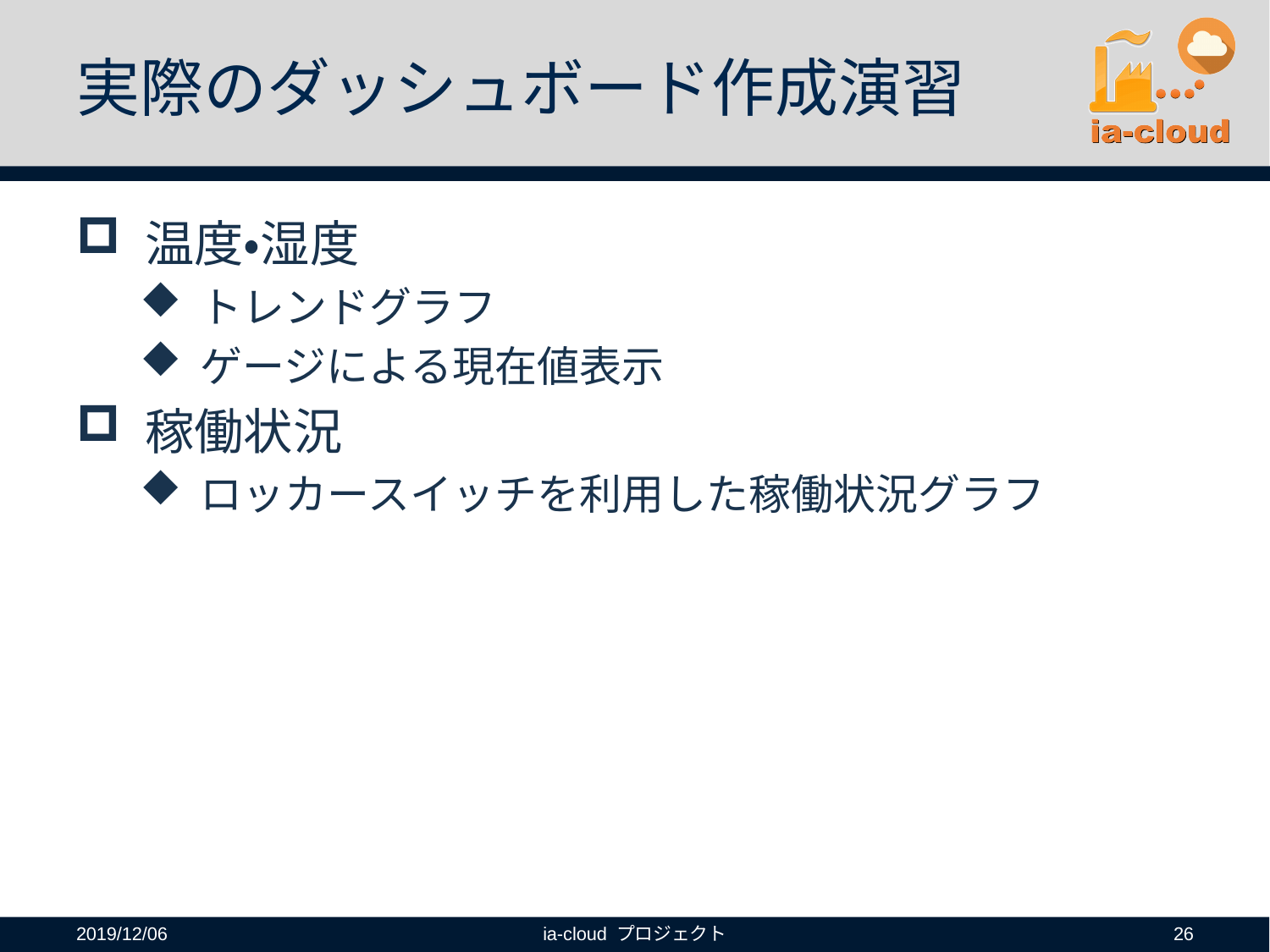

# 実際のダッシュボード作成演習
温度・湿度
トレンドグラフ
ゲージによる現在値表示
稼働状況
ロッカースイッチを利用した稼働状況グラフ
2019/12/06
ia-cloud プロジェクト
26